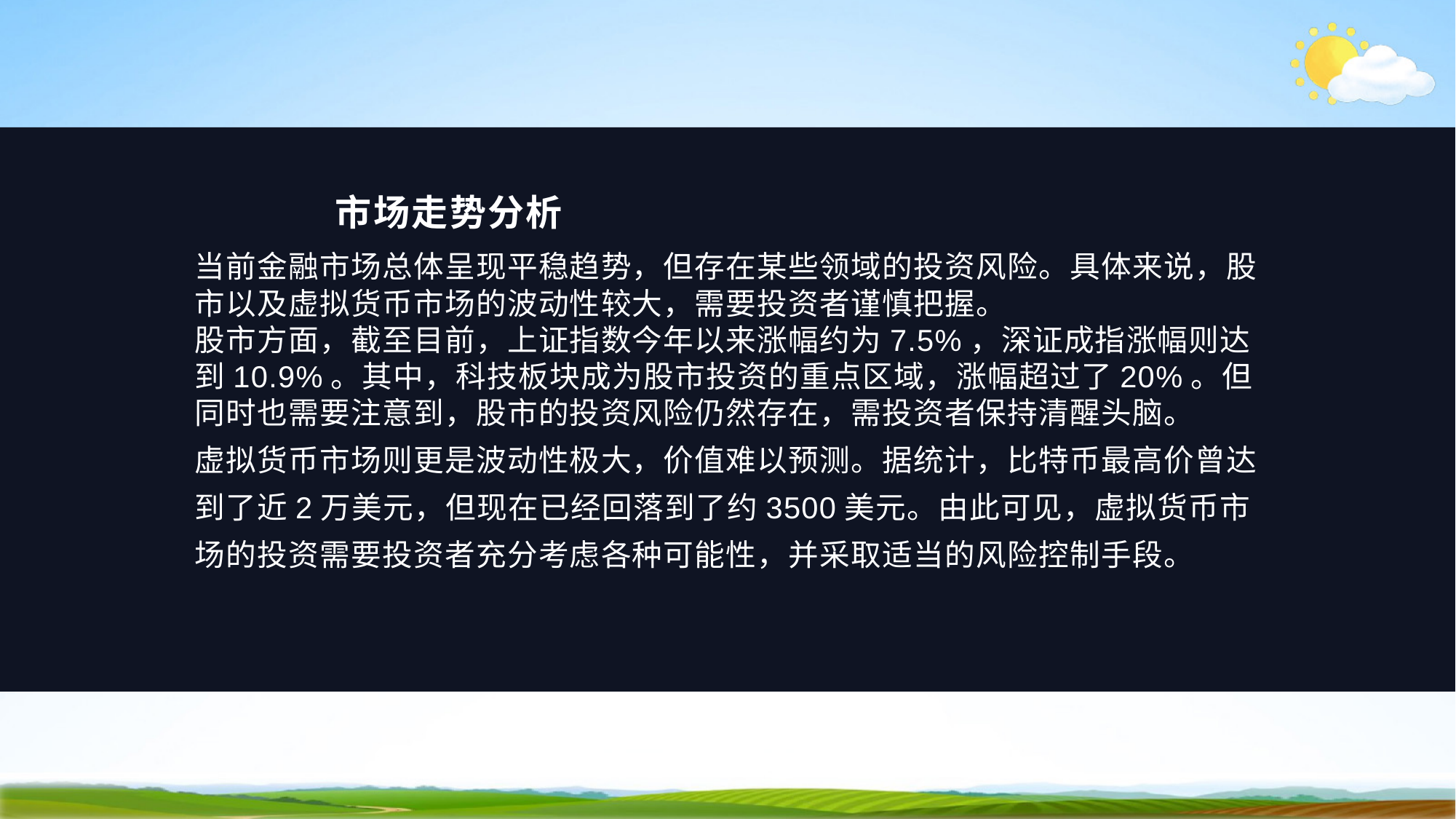

市场走势分析
当前金融市场总体呈现平稳趋势，但存在某些领域的投资风险。具体来说，股市以及虚拟货币市场的波动性较大，需要投资者谨慎把握。
股市方面，截至目前，上证指数今年以来涨幅约为7.5%，深证成指涨幅则达到10.9%。其中，科技板块成为股市投资的重点区域，涨幅超过了20%。但同时也需要注意到，股市的投资风险仍然存在，需投资者保持清醒头脑。
虚拟货币市场则更是波动性极大，价值难以预测。据统计，比特币最高价曾达到了近2万美元，但现在已经回落到了约3500美元。由此可见，虚拟货币市场的投资需要投资者充分考虑各种可能性，并采取适当的风险控制手段。